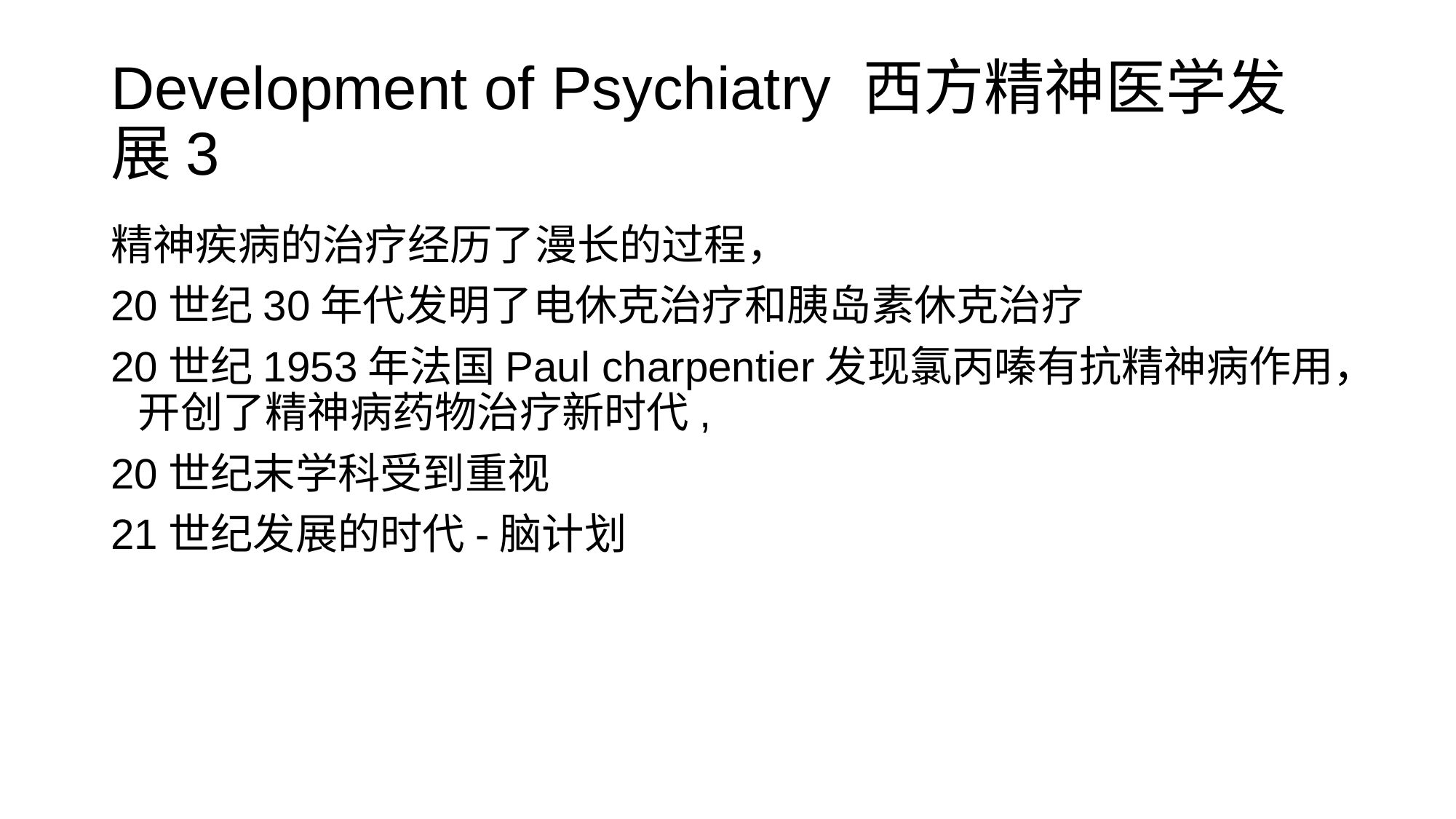

# Development of Psychiatry 西方精神医学发展3
精神疾病的治疗经历了漫长的过程，
20世纪30年代发明了电休克治疗和胰岛素休克治疗
20世纪1953年法国Paul charpentier发现氯丙嗪有抗精神病作用，开创了精神病药物治疗新时代,
20世纪末学科受到重视
21世纪发展的时代-脑计划